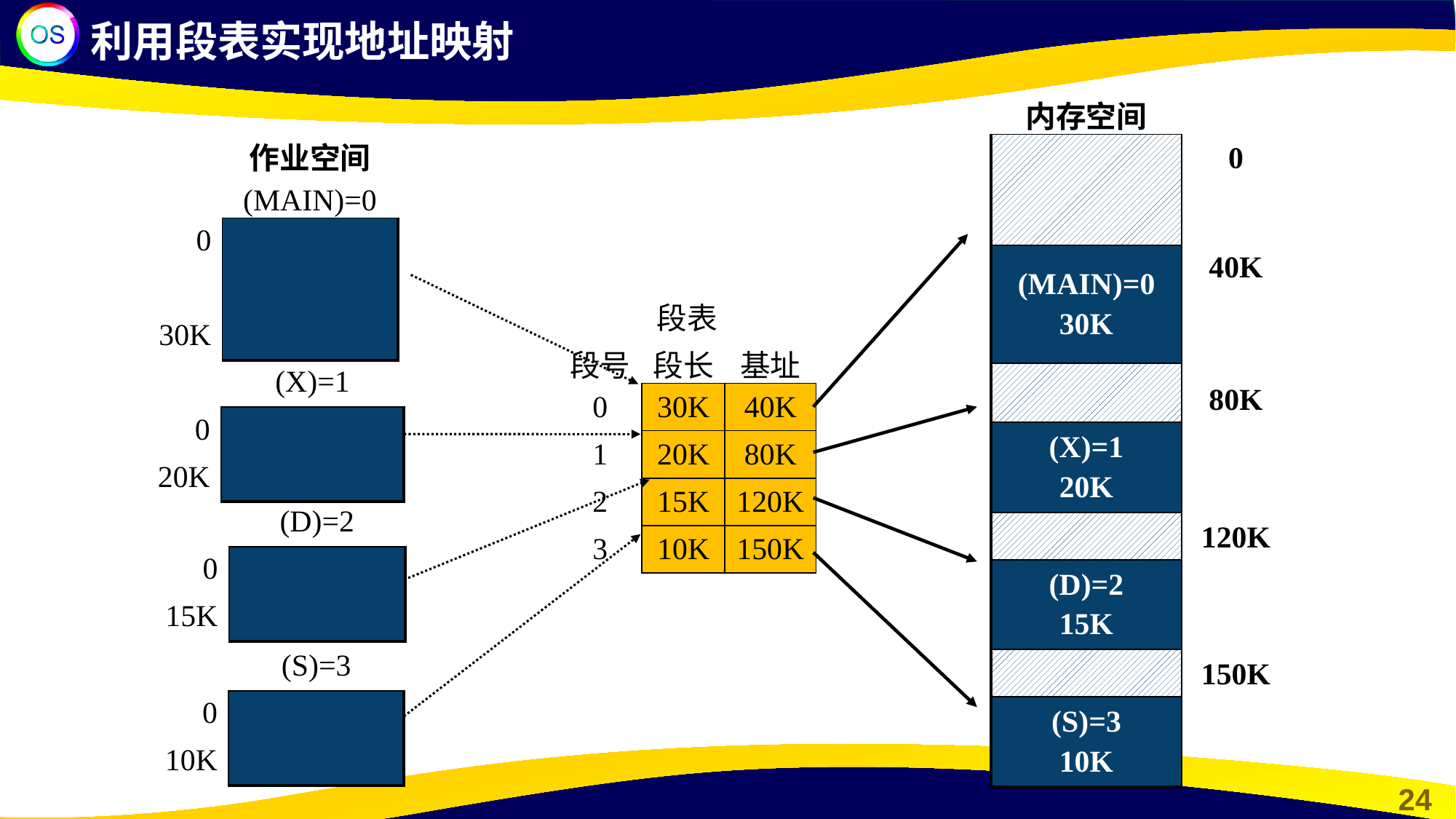

利用段表实现地址映射
| 内存空间 |  |
| --- | --- |
|  | 0 |
|  |  |
| (MAIN)=0 30K | 40K |
|  | 80K |
| (X)=1 20K |  |
|  | 120K |
| (D)=2 15K |  |
|  | 150K |
| (S)=3 10K |  |
|  | 作业空间 (MAIN)=0 |
| --- | --- |
| 0 |  |
|  |  |
| 30K |  |

| 段表 |  |  |
| --- | --- | --- |
| 段号 | 段长 | 基址 |
| 0 | 30K | 40K |
| 1 | 20K | 80K |
| 2 | 15K | 120K |
| 3 | 10K | 150K |
|  | (X)=1 |
| --- | --- |
| 0 |  |
| 20K |  |

|  | (D)=2 |
| --- | --- |
| 0 |  |
| 15K |  |

|  | (S)=3 |
| --- | --- |
| 0 |  |
| 10K |  |